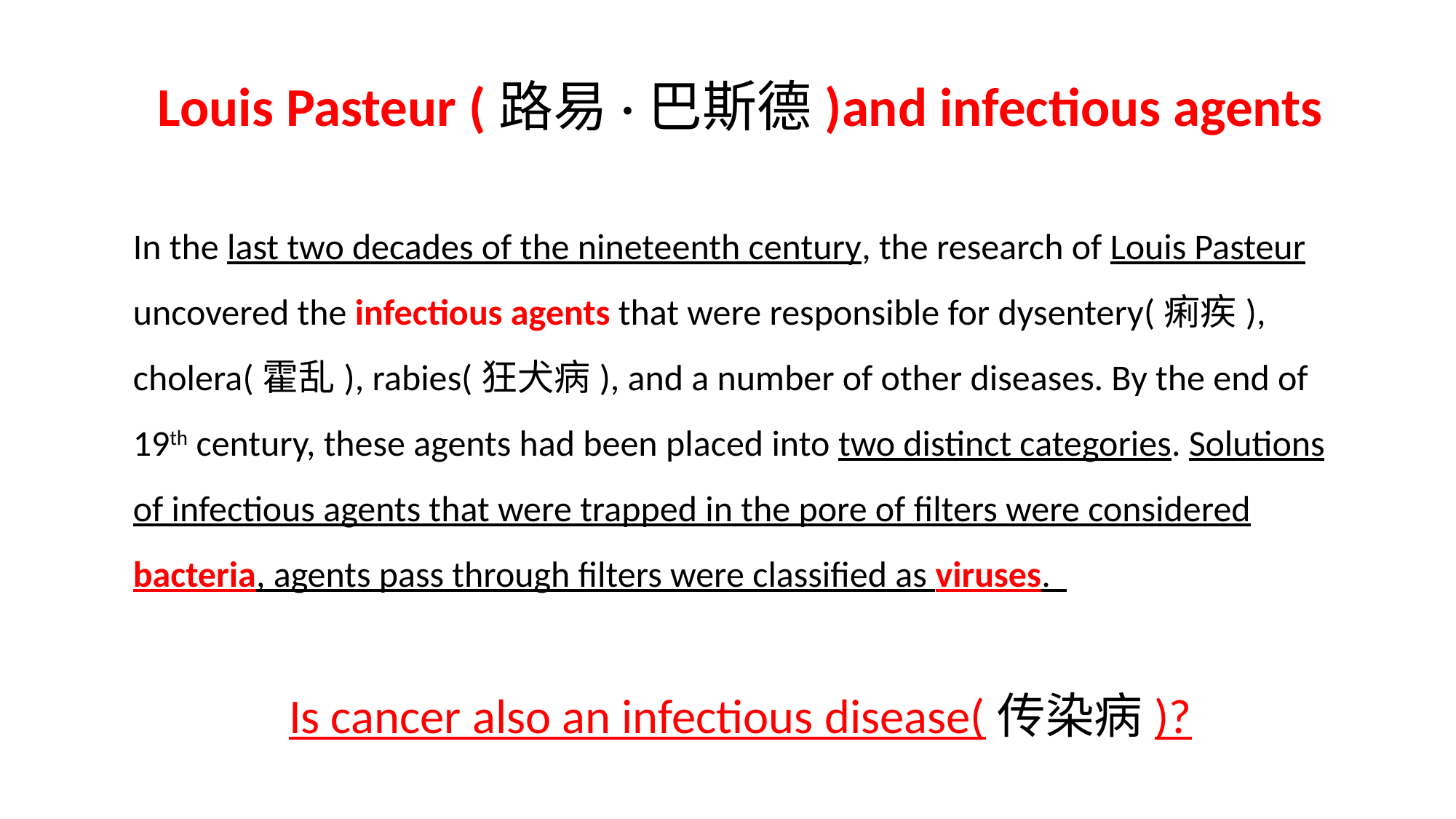

Louis Pasteur (路易·巴斯德)and infectious agents
In the last two decades of the nineteenth century, the research of Louis Pasteur uncovered the infectious agents that were responsible for dysentery(痢疾), cholera(霍乱), rabies(狂犬病), and a number of other diseases. By the end of 19th century, these agents had been placed into two distinct categories. Solutions of infectious agents that were trapped in the pore of filters were considered bacteria, agents pass through filters were classified as viruses.
Is cancer also an infectious disease(传染病)?